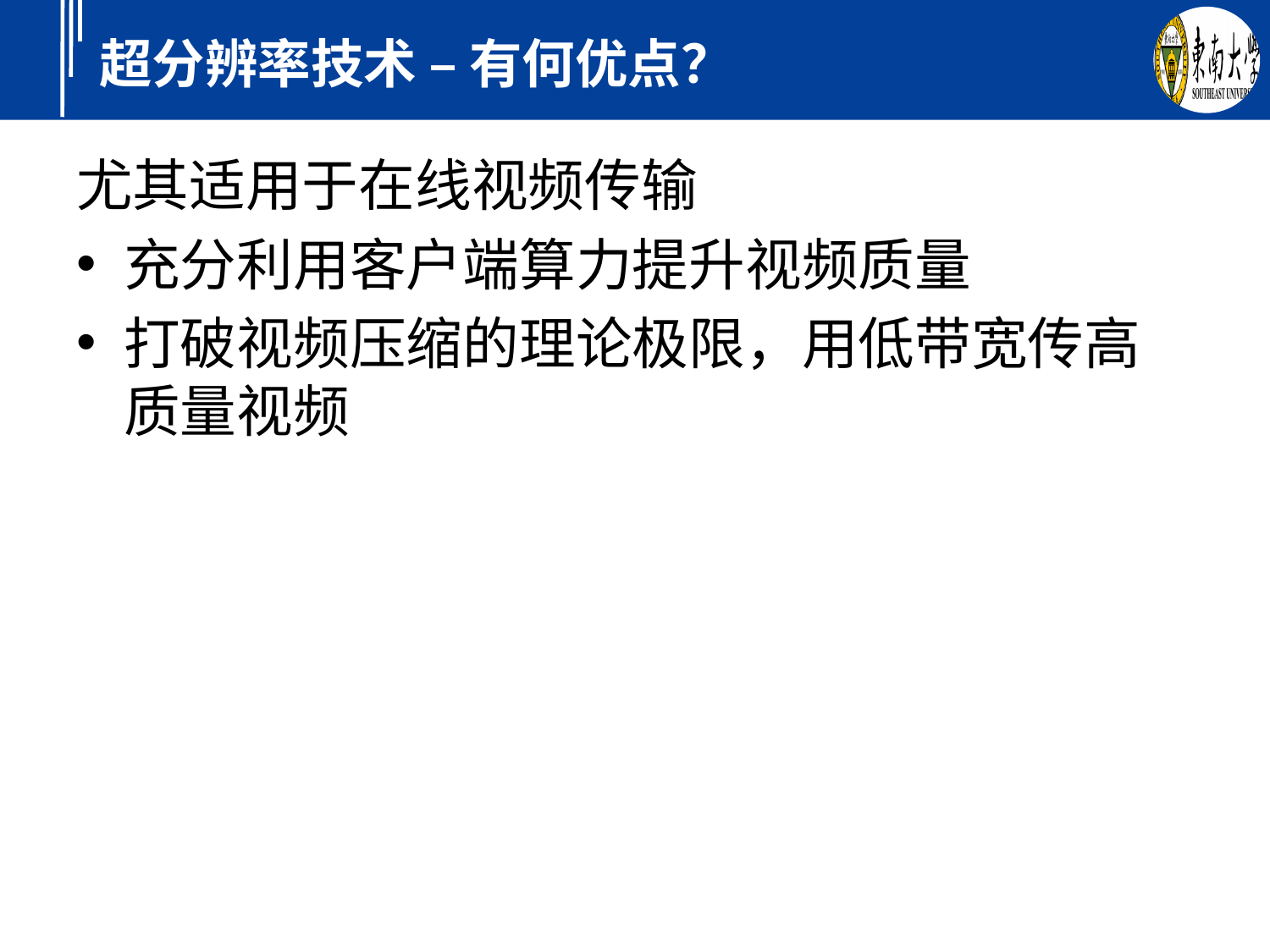

# 超分辨率技术 – 有何优点？
尤其适用于在线视频传输
充分利用客户端算力提升视频质量
打破视频压缩的理论极限，用低带宽传高质量视频